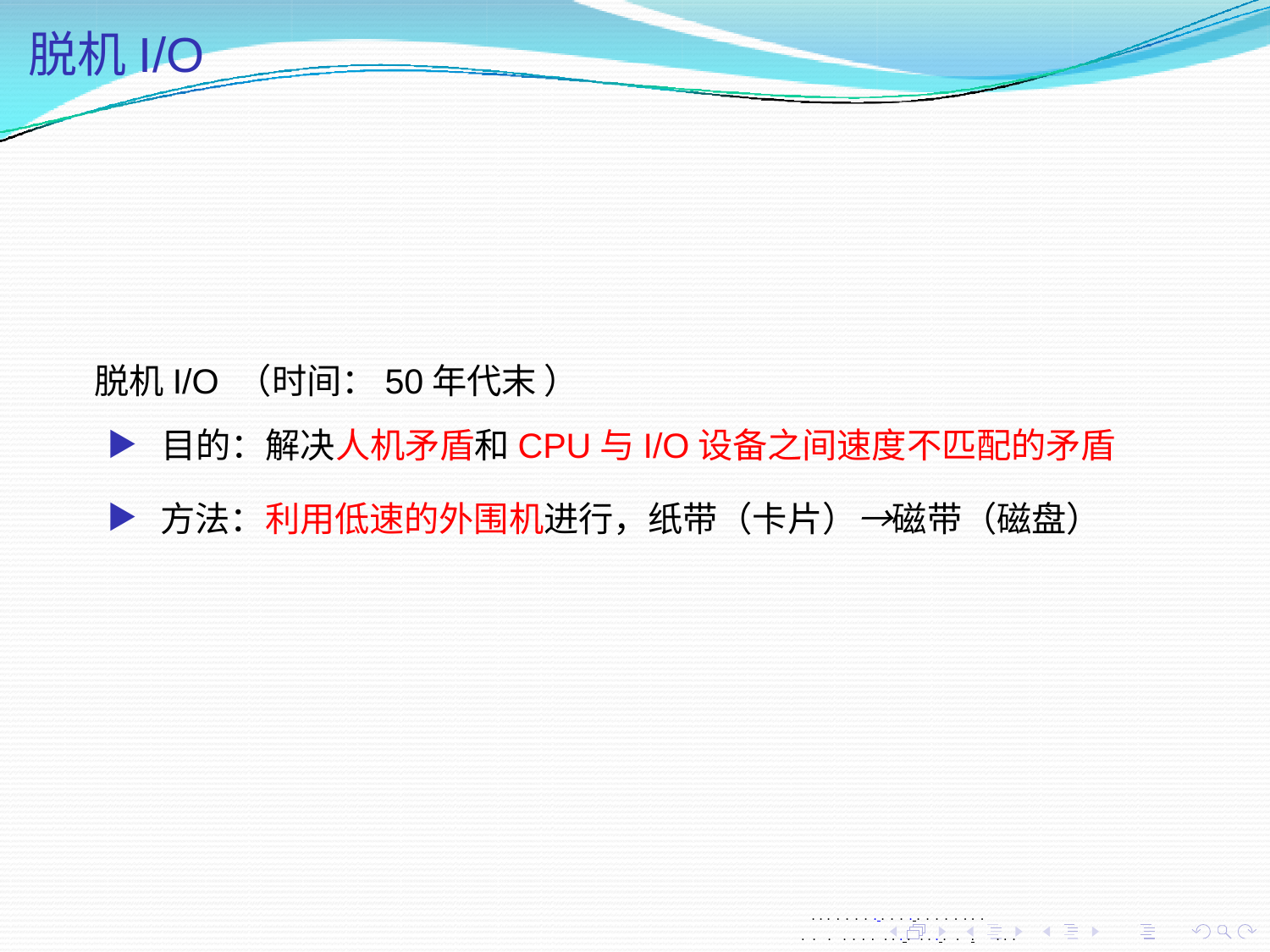

脱机I/O
脱机I/O （时间：50年代末 ）
▶ 目的：解决人机矛盾和CPU与I/O设备之间速度不匹配的矛盾
▶ 方法：利用低速的外围机进行，纸带（卡片）→磁带（磁盘）
. . . . . . . . . . . . . . . . . . . .
.  .   .   . . . .  . . . .  . . . .  .   .	. . .